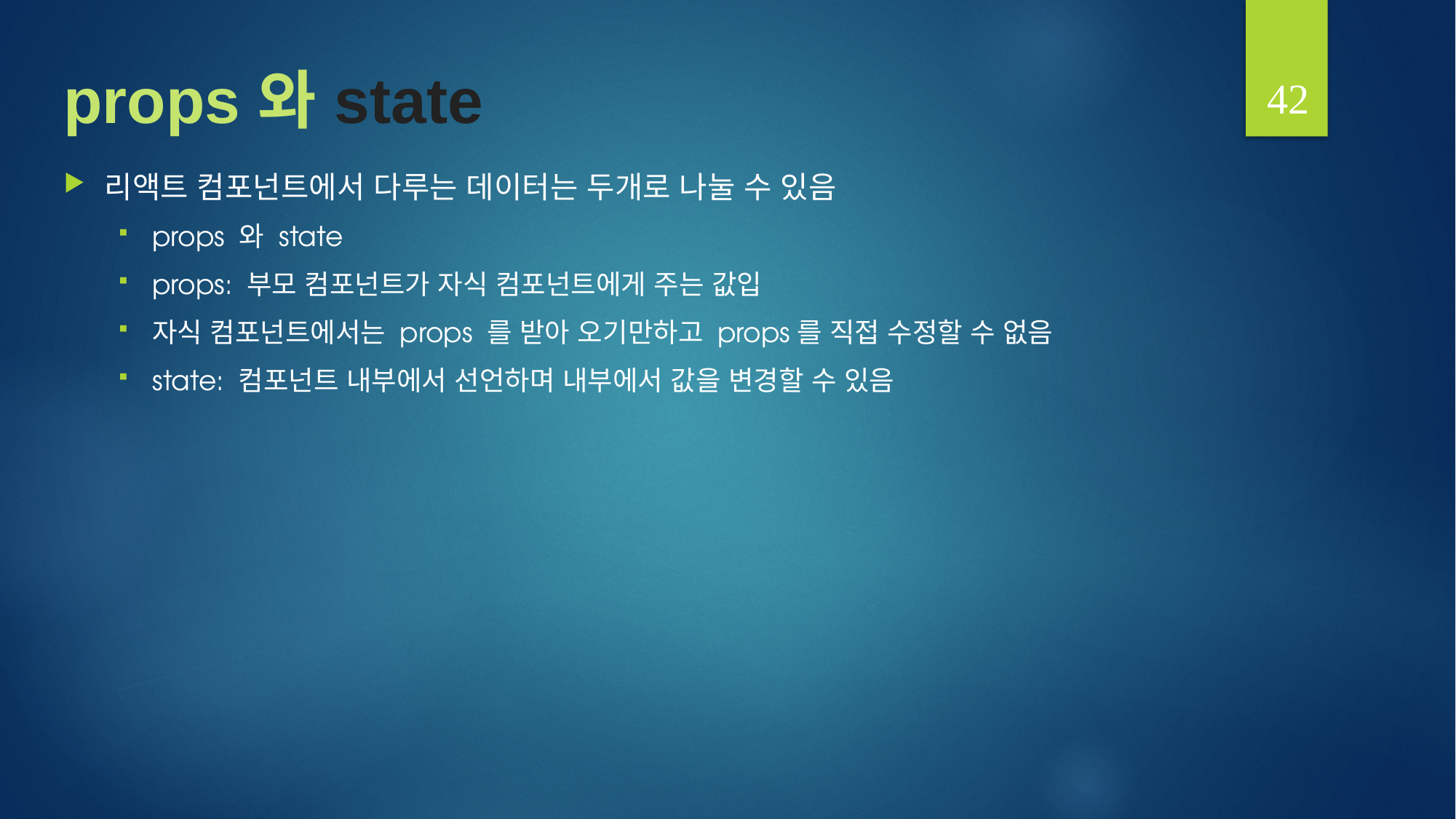

42
# props 와 state
리액트 컴포넌트에서 다루는 데이터는 두개로 나눌 수 있음
props 와 state
props: 부모 컴포넌트가 자식 컴포넌트에게 주는 값입
자식 컴포넌트에서는 props 를 받아 오기만하고 props를 직접 수정할 수 없음
state: 컴포넌트 내부에서 선언하며 내부에서 값을 변경할 수 있음